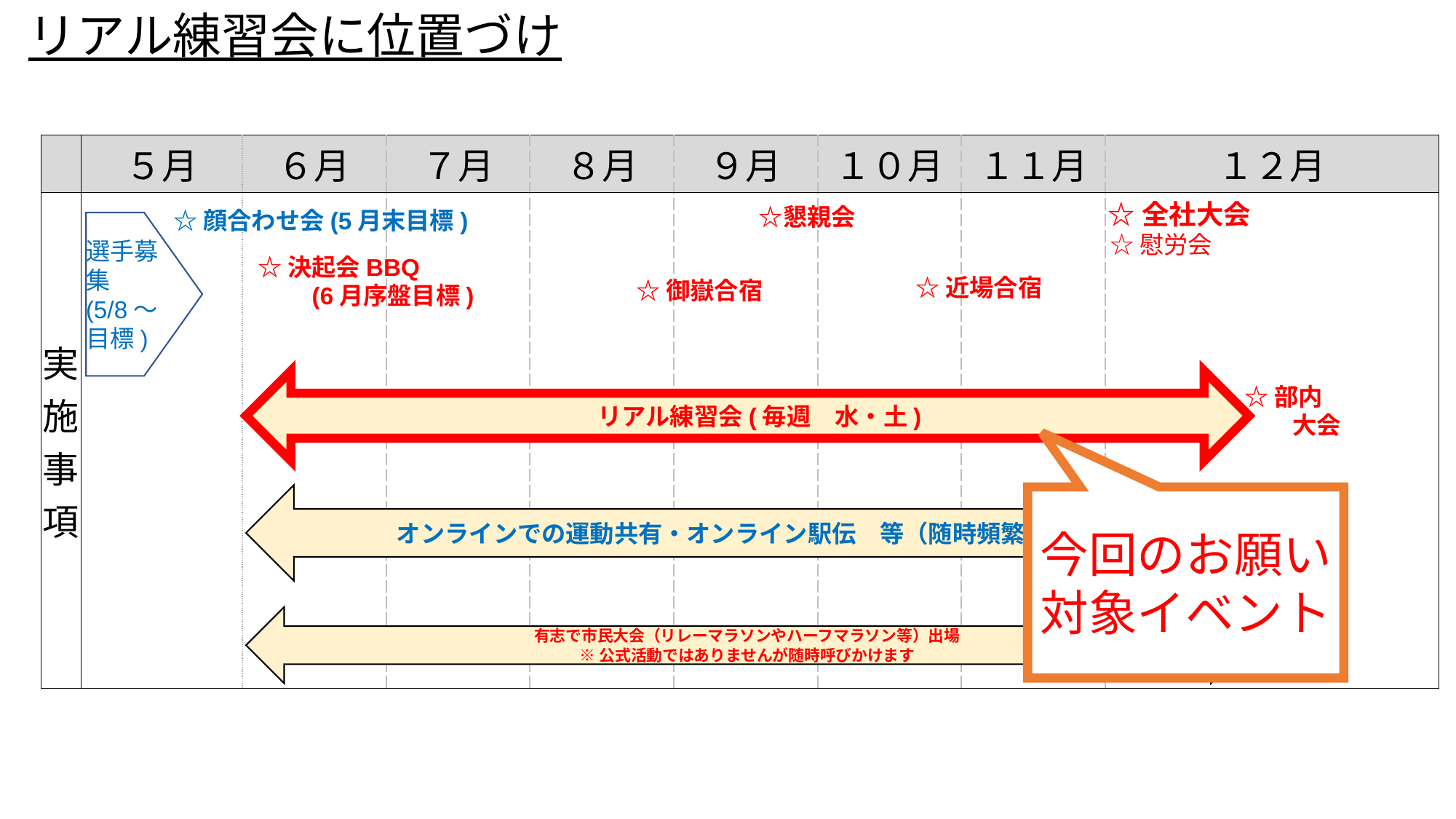

リアル練習会に位置づけ
|  | ５月 | ６月 | ７月 | ８月 | ９月 | １０月 | １１月 | １２月 |
| --- | --- | --- | --- | --- | --- | --- | --- | --- |
| 実施事項 |  |  |  |  |  |  |  |  |
☆全社大会
☆顔合わせ会(5月末目標)
　☆懇親会
選手募集
(5/8～目標)
☆慰労会
☆決起会BBQ
　　(6月序盤目標)
☆近場合宿
☆御嶽合宿
　リアル練習会(毎週　水・土)
☆部内
　　大会
　オンラインでの運動共有・オンライン駅伝　等（随時頻繁に実施）
今回のお願い対象イベント
　有志で市民大会（リレーマラソンやハーフマラソン等）出場
※公式活動ではありませんが随時呼びかけます